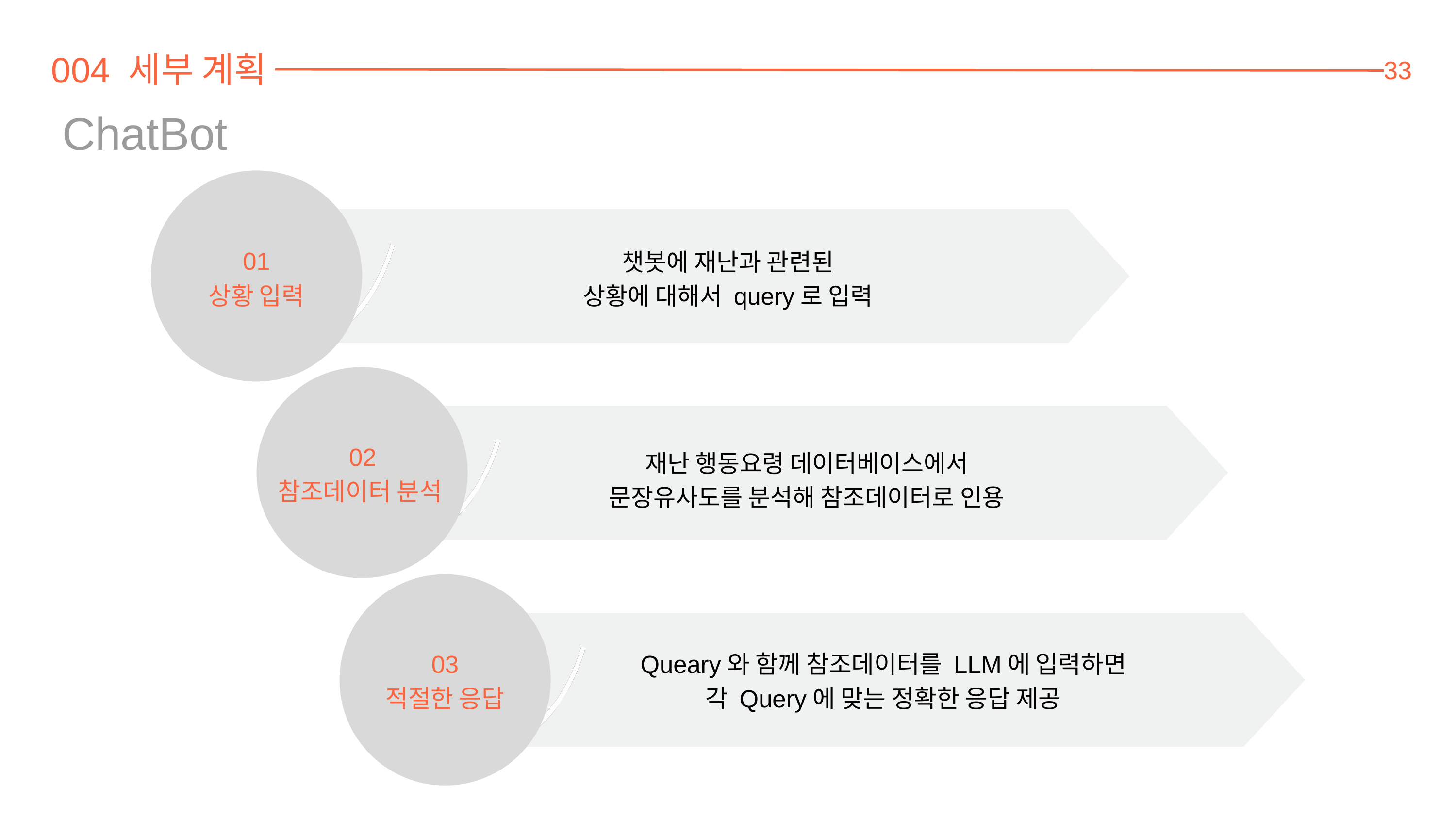

004 세부 계획
33

ChatBot

01
상황 입력
챗봇에 재난과 관련된
상황에 대해서 query로 입력

02
참조데이터 분석
재난 행동요령 데이터베이스에서 문장유사도를 분석해 참조데이터로 인용

03
적절한 응답
Queary와 함께 참조데이터를 LLM에 입력하면
각 Query에 맞는 정확한 응답 제공